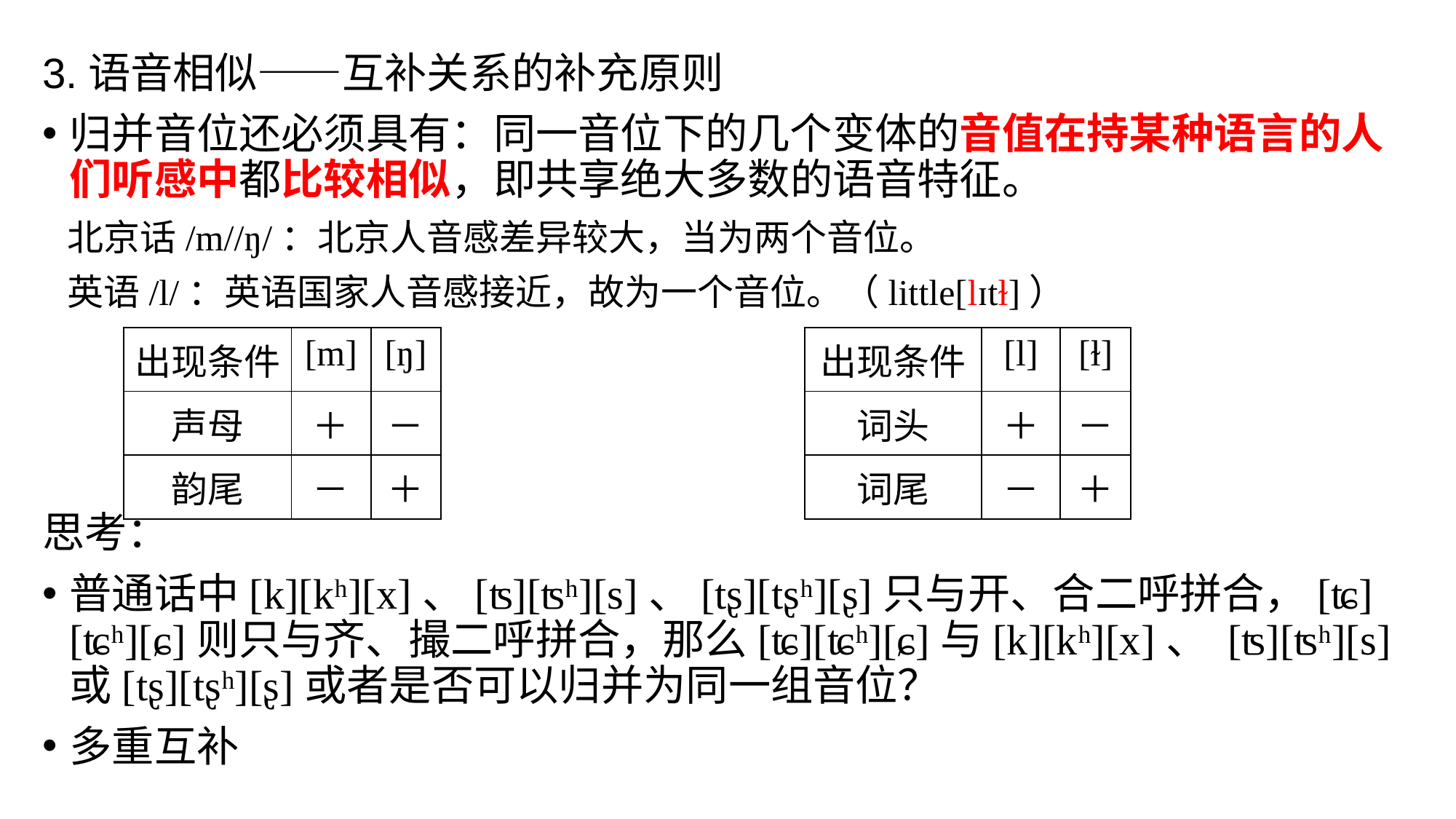

3.语音相似——互补关系的补充原则
归并音位还必须具有：同一音位下的几个变体的音值在持某种语言的人们听感中都比较相似，即共享绝大多数的语音特征。
  北京话/m//ŋ/：北京人音感差异较大，当为两个音位。
  英语/l/：英语国家人音感接近，故为一个音位。（little[lɪtɫ]）

思考：
普通话中[k][kʰ][x]、[ʦ][ʦʰ][s]、[tʂ][tʂʰ][ʂ]只与开、合二呼拼合，[ʨ][ʨʰ][ɕ]则只与齐、撮二呼拼合，那么[ʨ][ʨʰ][ɕ]与[k][kʰ][x]、 [ʦ][ʦʰ][s] 或[tʂ][tʂʰ][ʂ]或者是否可以归并为同一组音位？
多重互补
| 出现条件 | [m] | [ŋ] |
| --- | --- | --- |
| 声母 | ＋ | － |
| 韵尾 | － | ＋ |
| 出现条件 | [l] | [ɫ] |
| --- | --- | --- |
| 词头 | ＋ | － |
| 词尾 | － | ＋ |